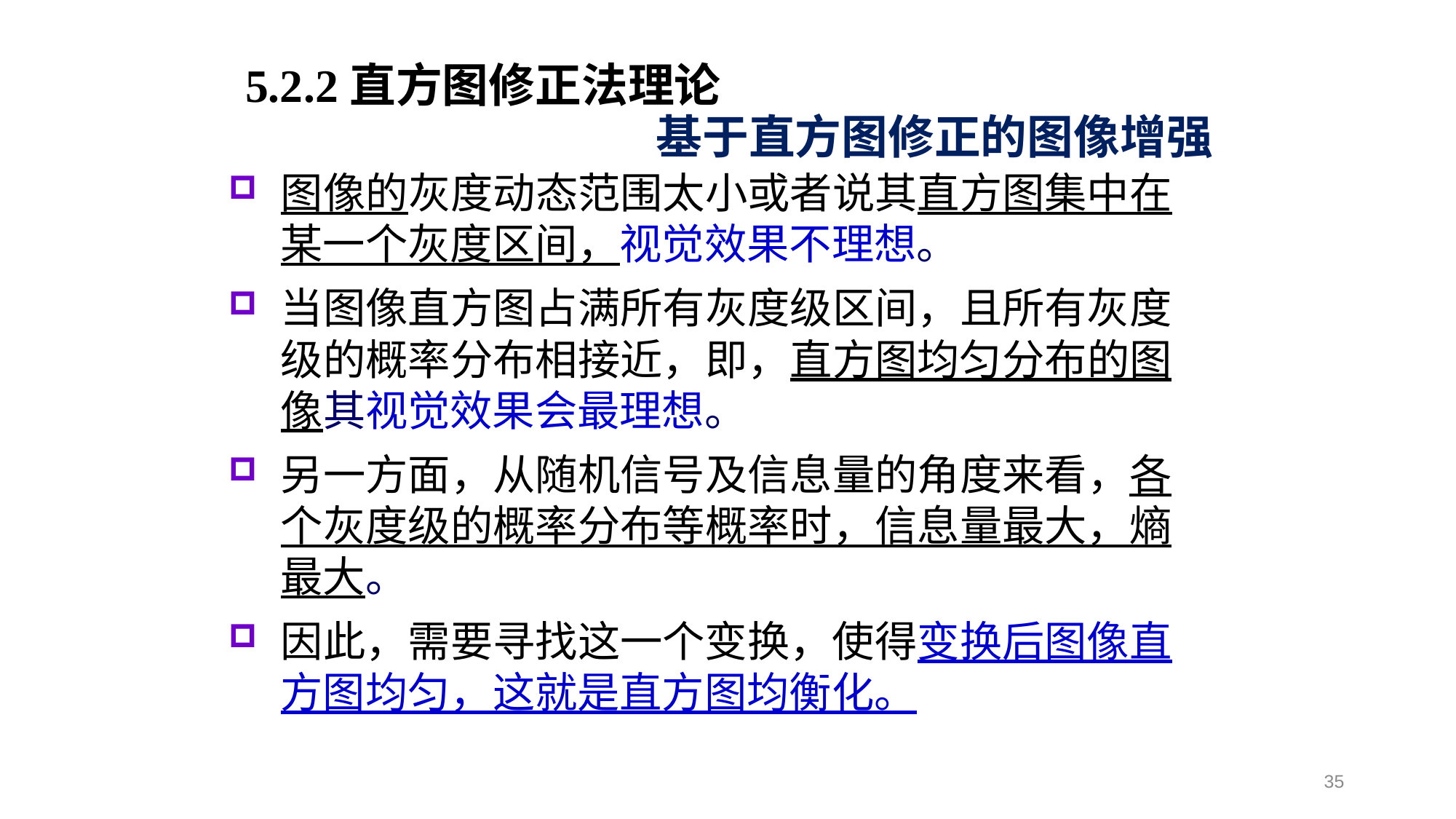

5.2.2直方图修正法理论
基于直方图修正的图像增强
图像的灰度动态范围太小或者说其直方图集中在某一个灰度区间，视觉效果不理想。
当图像直方图占满所有灰度级区间，且所有灰度级的概率分布相接近，即，直方图均匀分布的图像其视觉效果会最理想。
另一方面，从随机信号及信息量的角度来看，各个灰度级的概率分布等概率时，信息量最大，熵最大。
因此，需要寻找这一个变换，使得变换后图像直方图均匀，这就是直方图均衡化。
35